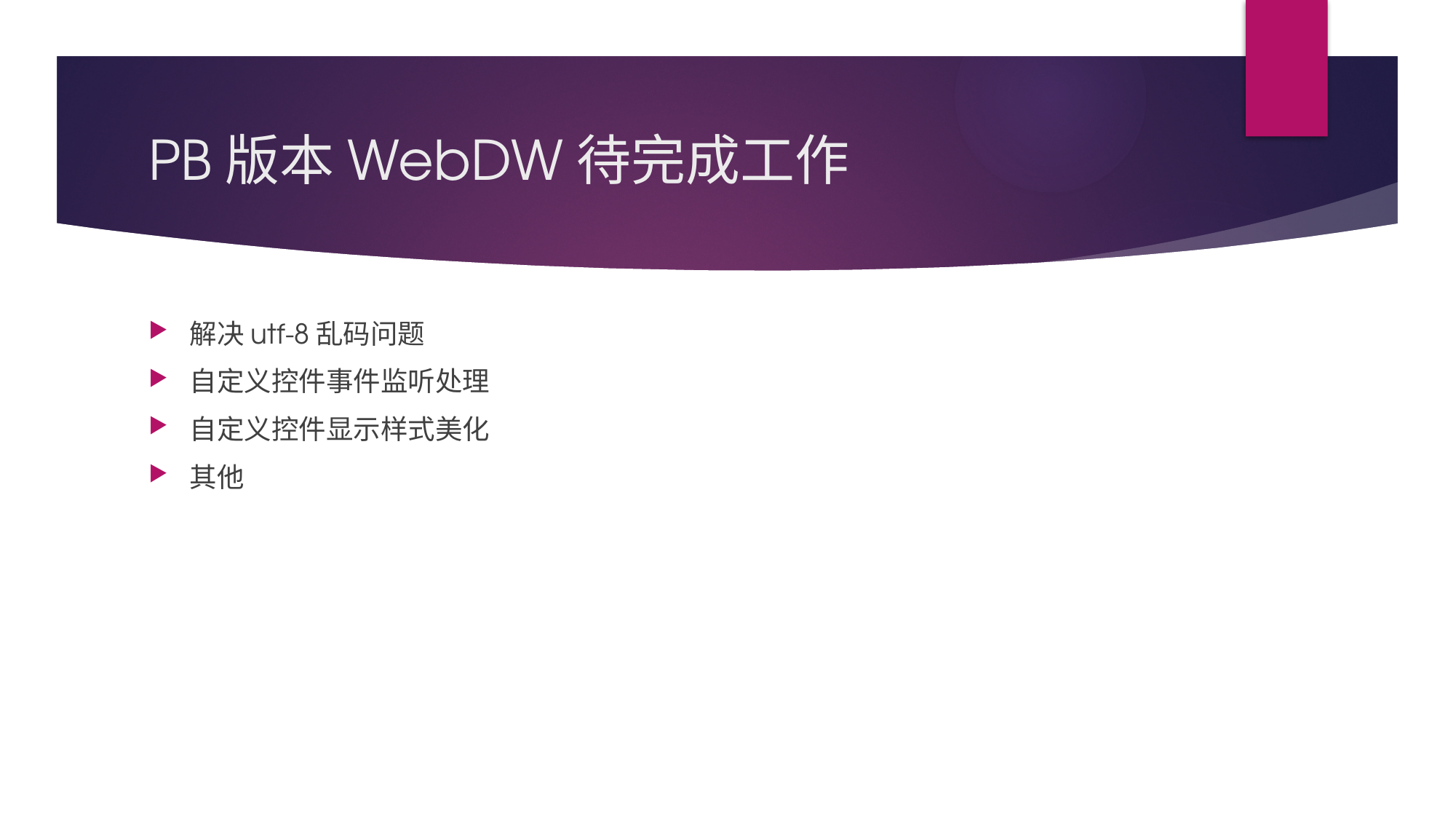

# PB版本WebDW待完成工作
解决utf-8乱码问题
自定义控件事件监听处理
自定义控件显示样式美化
其他